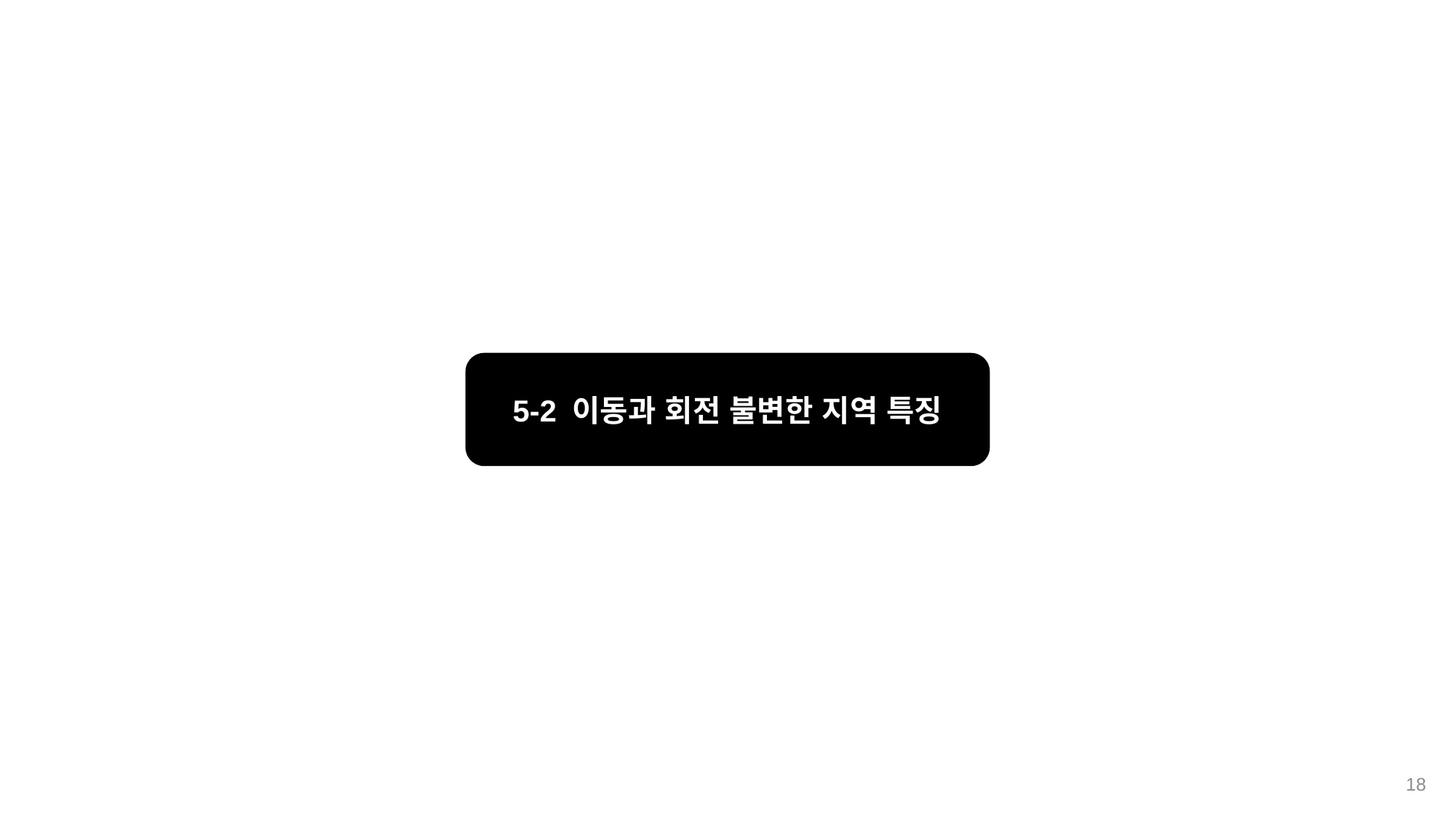

5-2 이동과 회전 불변한 지역 특징
18